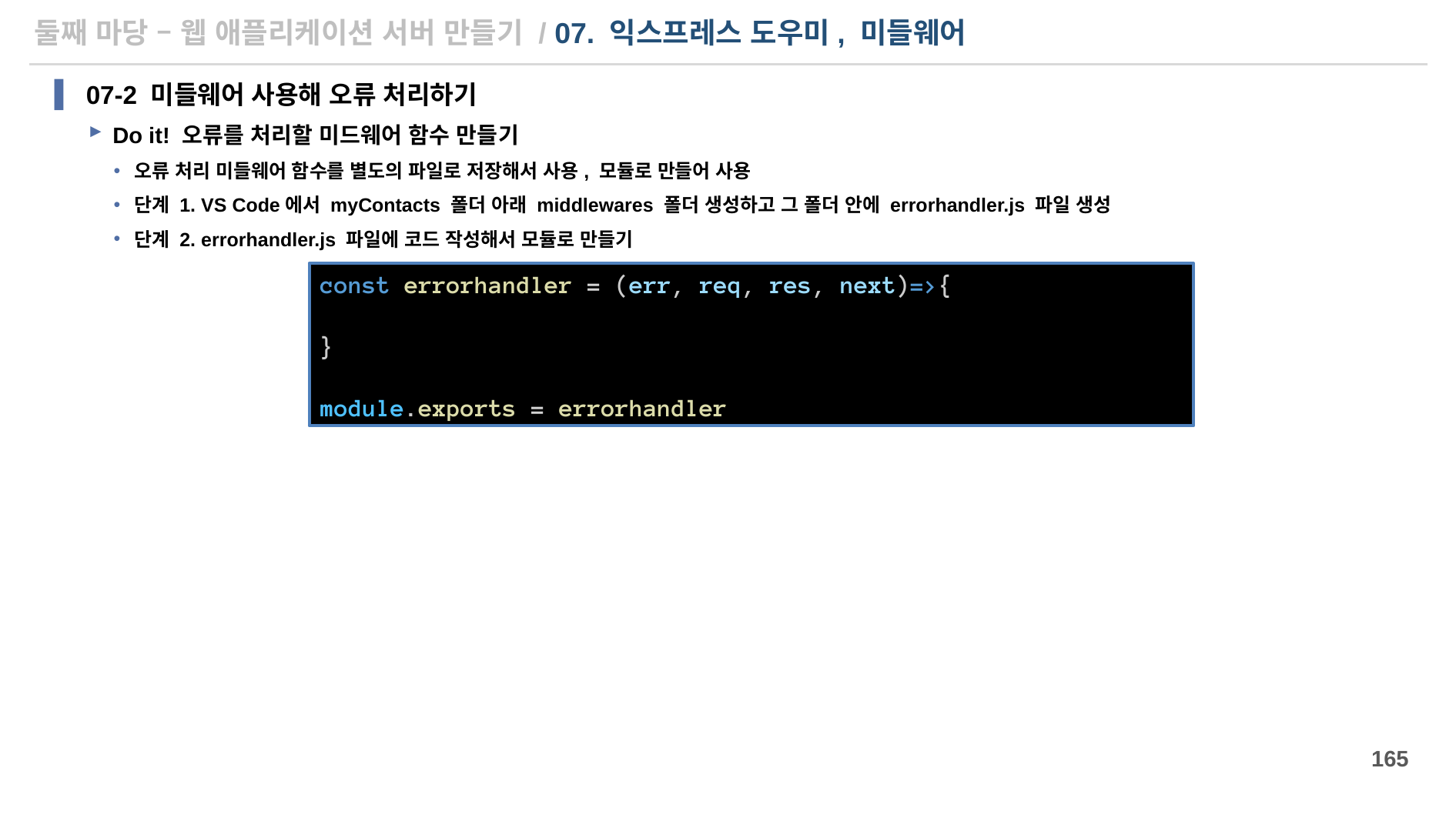

# 둘째 마당 – 웹 애플리케이션 서버 만들기 / 07. 익스프레스 도우미, 미들웨어
07-2 미들웨어 사용해 오류 처리하기
Do it! 오류를 처리할 미드웨어 함수 만들기
오류 처리 미들웨어 함수를 별도의 파일로 저장해서 사용, 모듈로 만들어 사용
단계 1. VS Code에서 myContacts 폴더 아래 middlewares 폴더 생성하고 그 폴더 안에 errorhandler.js 파일 생성
단계 2. errorhandler.js 파일에 코드 작성해서 모듈로 만들기
const errorhandler = (err, req, res, next)=>{
}
module.exports = errorhandler
165